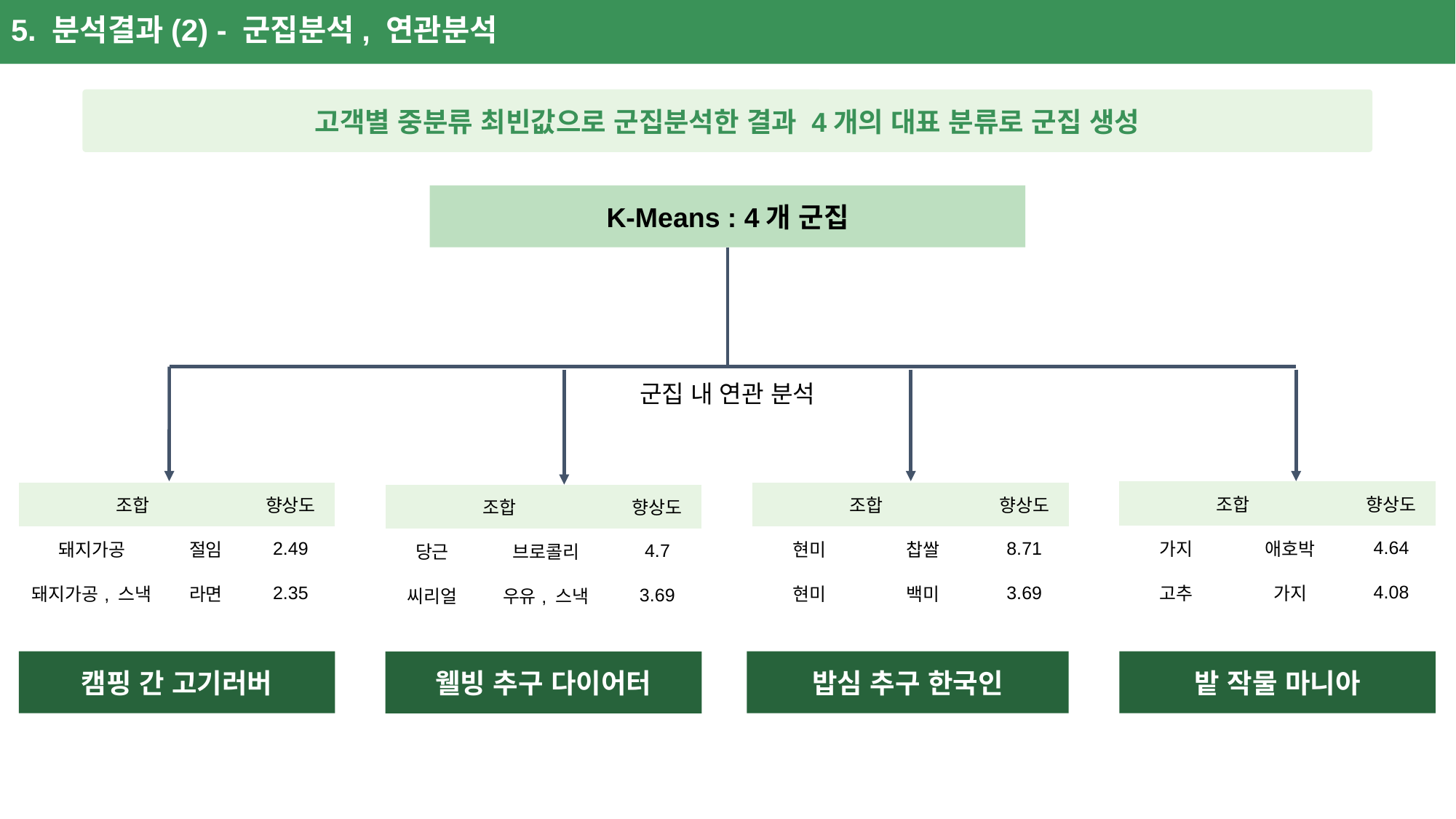

5. 분석결과(2) - 군집분석, 연관분석
고객별 중분류 최빈값으로 군집분석한 결과 4개의 대표 분류로 군집 생성
K-Means : 4개 군집
군집 내 연관 분석
| 조합 |  | 향상도 |
| --- | --- | --- |
| 가지 | 애호박 | 4.64 |
| 고추 | 가지 | 4.08 |
| 조합 |  | 향상도 |
| --- | --- | --- |
| 돼지가공 | 절임 | 2.49 |
| 돼지가공, 스낵 | 라면 | 2.35 |
| 조합 |  | 향상도 |
| --- | --- | --- |
| 현미 | 찹쌀 | 8.71 |
| 현미 | 백미 | 3.69 |
| 조합 |  | 향상도 |
| --- | --- | --- |
| 당근 | 브로콜리 | 4.7 |
| 씨리얼 | 우유, 스낵 | 3.69 |
밭 작물 마니아
캠핑 간 고기러버
밥심 추구 한국인
웰빙 추구 다이어터